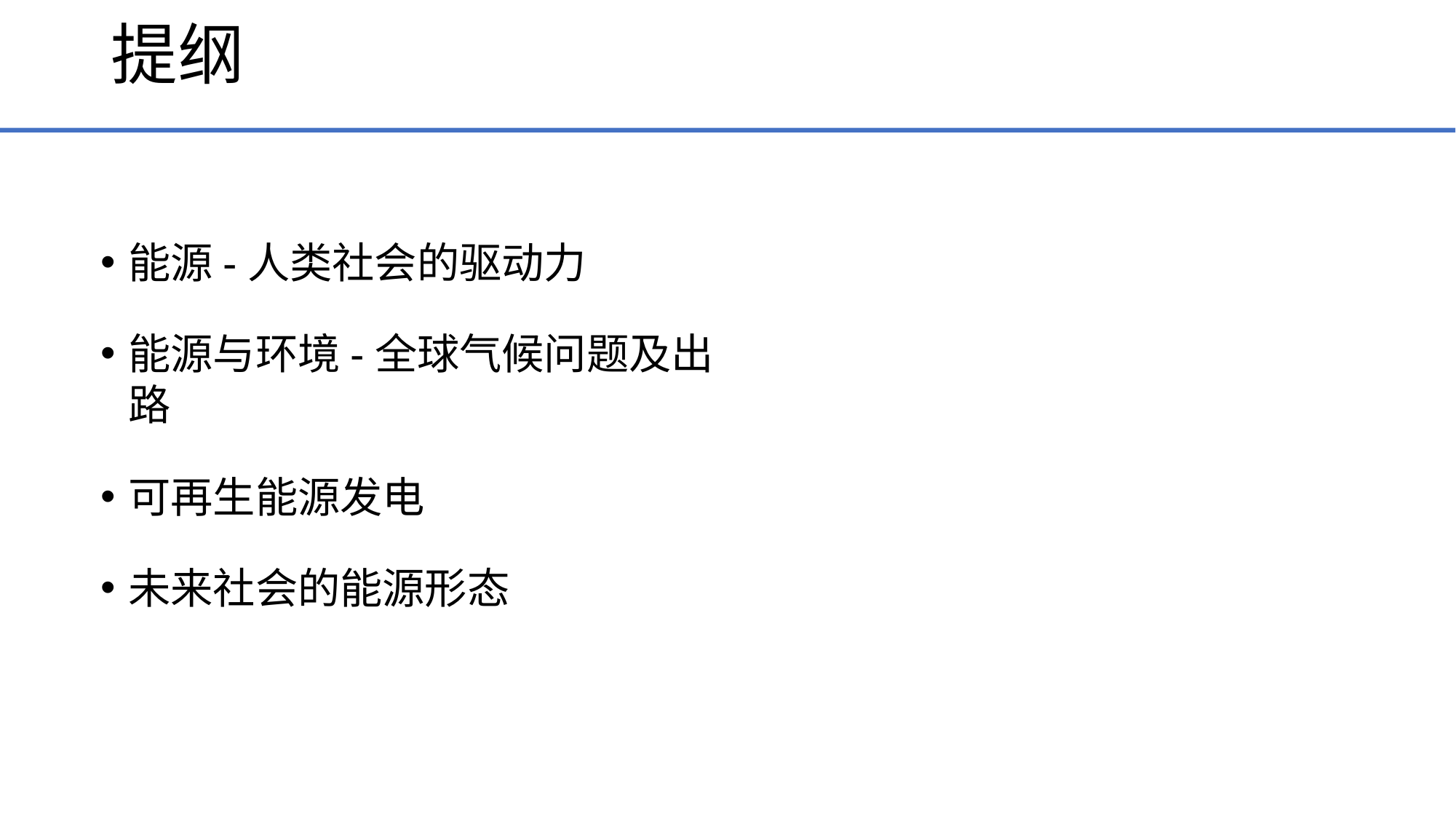

# 提纲
能源-人类社会的驱动力
能源与环境-全球气候问题及出路
可再生能源发电
未来社会的能源形态